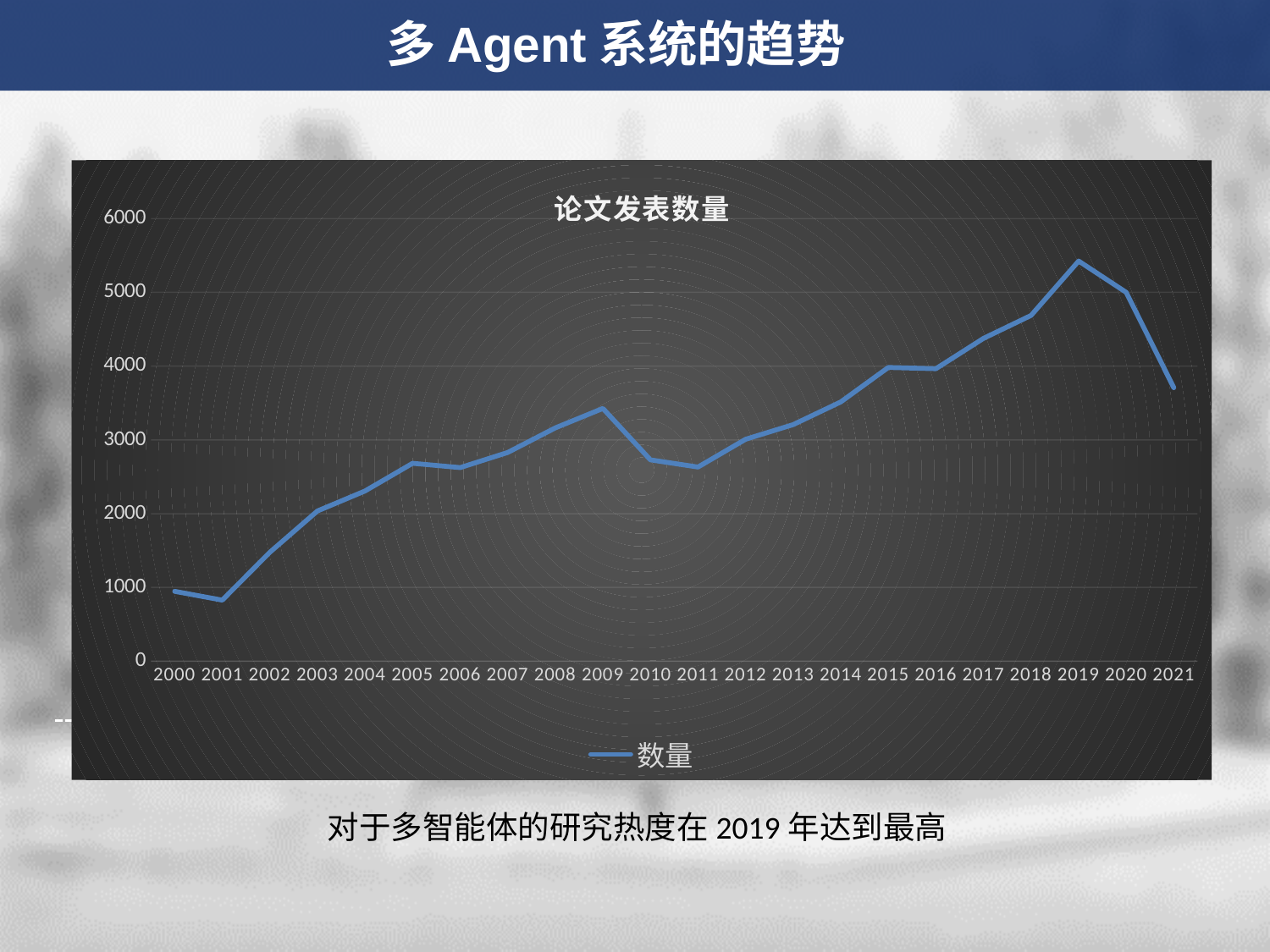

多Agent系统的趋势

### Chart: 论文发表数量

| Category | 数量 |
|---|---|
| 2000 | 947.0 |
| 2001 | 828.0 |
| 2002 | 1477.0 |
| 2003 | 2036.0 |
| 2004 | 2307.0 |
| 2005 | 2683.0 |
| 2006 | 2625.0 |
| 2007 | 2830.0 |
| 2008 | 3163.0 |
| 2009 | 3427.0 |
| 2010 | 2730.0 |
| 2011 | 2632.0 |
| 2012 | 3009.0 |
| 2013 | 3207.0 |
| 2014 | 3515.0 |
| 2015 | 3982.0 |
| 2016 | 3965.0 |
| 2017 | 4376.0 |
| 2018 | 4687.0 |
| 2019 | 5424.0 |
| 2020 | 5000.0 |
| 2021 | 3708.0 |
对于多智能体的研究热度在2019年达到最高